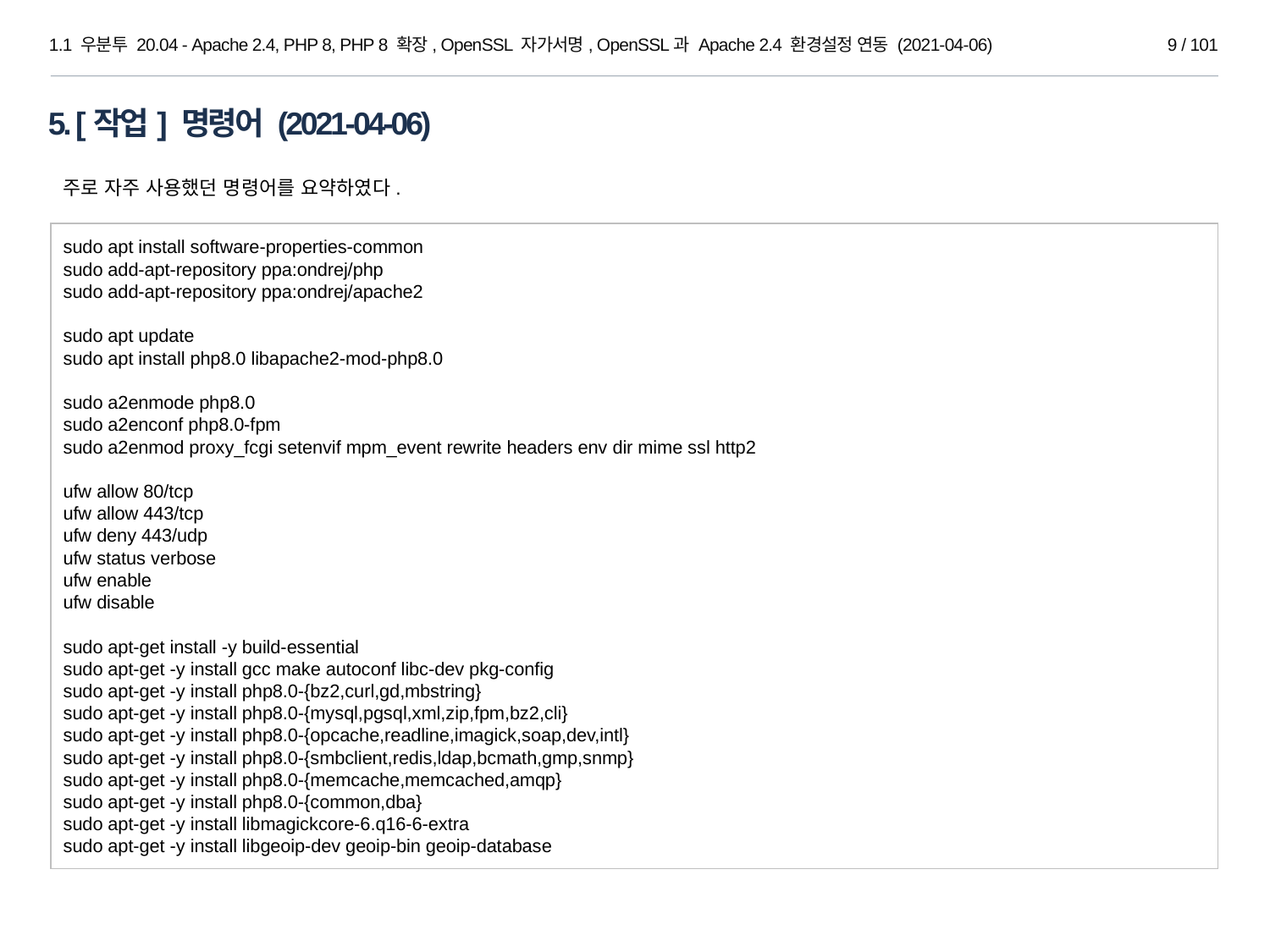

1.1 우분투 20.04 - Apache 2.4, PHP 8, PHP 8 확장, OpenSSL 자가서명, OpenSSL과 Apache 2.4 환경설정 연동 (2021-04-06)
9 / 101

5. [작업] 명령어 (2021-04-06)
주로 자주 사용했던 명령어를 요약하였다.
sudo apt install software-properties-common
sudo add-apt-repository ppa:ondrej/php
sudo add-apt-repository ppa:ondrej/apache2

sudo apt update
sudo apt install php8.0 libapache2-mod-php8.0

sudo a2enmode php8.0
sudo a2enconf php8.0-fpm
sudo a2enmod proxy_fcgi setenvif mpm_event rewrite headers env dir mime ssl http2

ufw allow 80/tcp
ufw allow 443/tcp
ufw deny 443/udp
ufw status verbose
ufw enable
ufw disable

sudo apt-get install -y build-essential
sudo apt-get -y install gcc make autoconf libc-dev pkg-config
sudo apt-get -y install php8.0-{bz2,curl,gd,mbstring}
sudo apt-get -y install php8.0-{mysql,pgsql,xml,zip,fpm,bz2,cli}
sudo apt-get -y install php8.0-{opcache,readline,imagick,soap,dev,intl}
sudo apt-get -y install php8.0-{smbclient,redis,ldap,bcmath,gmp,snmp}
sudo apt-get -y install php8.0-{memcache,memcached,amqp}
sudo apt-get -y install php8.0-{common,dba}
sudo apt-get -y install libmagickcore-6.q16-6-extra
sudo apt-get -y install libgeoip-dev geoip-bin geoip-database